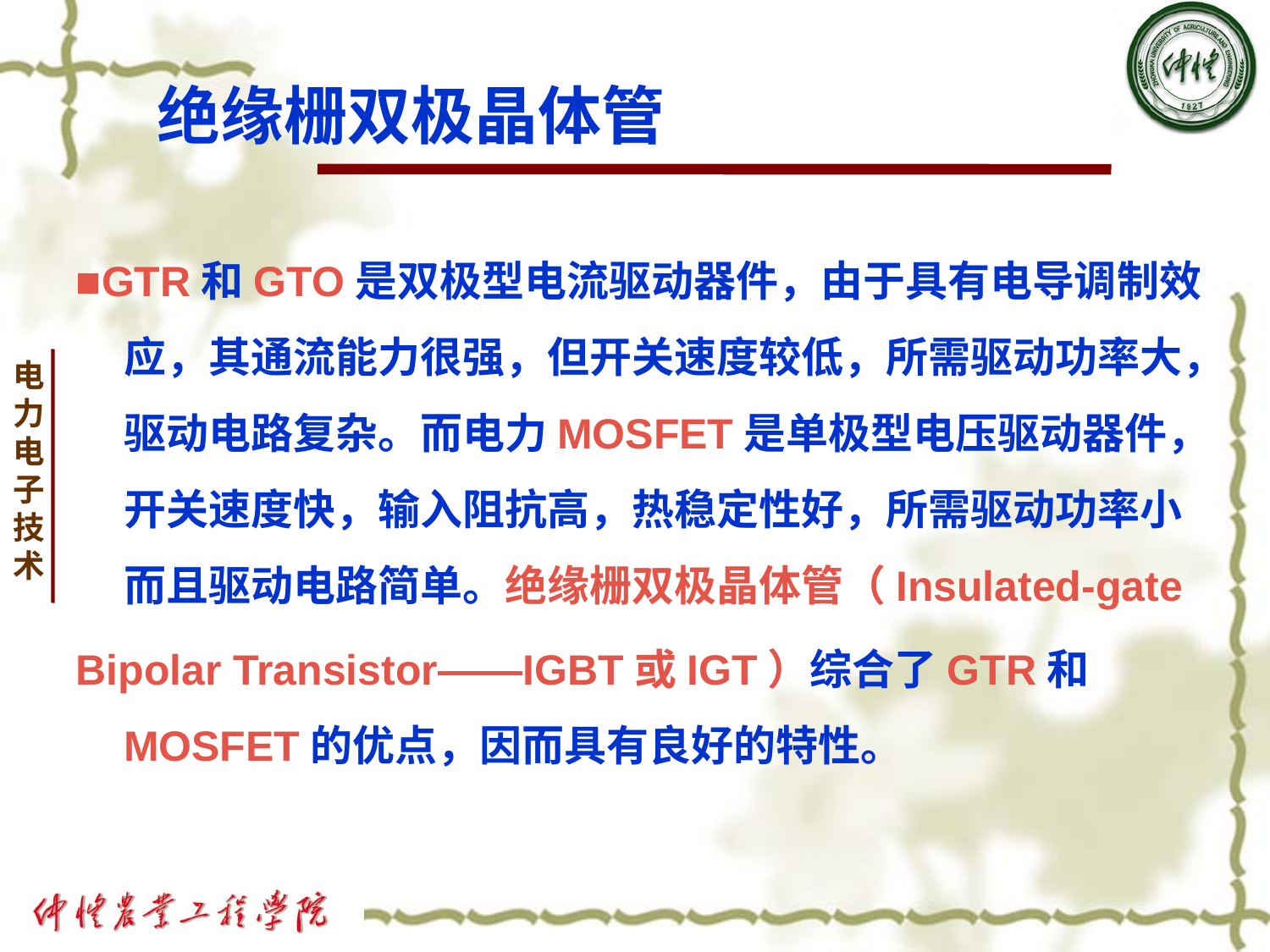

# 绝缘栅双极晶体管
■GTR和GTO是双极型电流驱动器件，由于具有电导调制效应，其通流能力很强，但开关速度较低，所需驱动功率大，驱动电路复杂。而电力MOSFET是单极型电压驱动器件，开关速度快，输入阻抗高，热稳定性好，所需驱动功率小而且驱动电路简单。绝缘栅双极晶体管（Insulated-gate
Bipolar Transistor——IGBT或IGT）综合了GTR和MOSFET的优点，因而具有良好的特性。